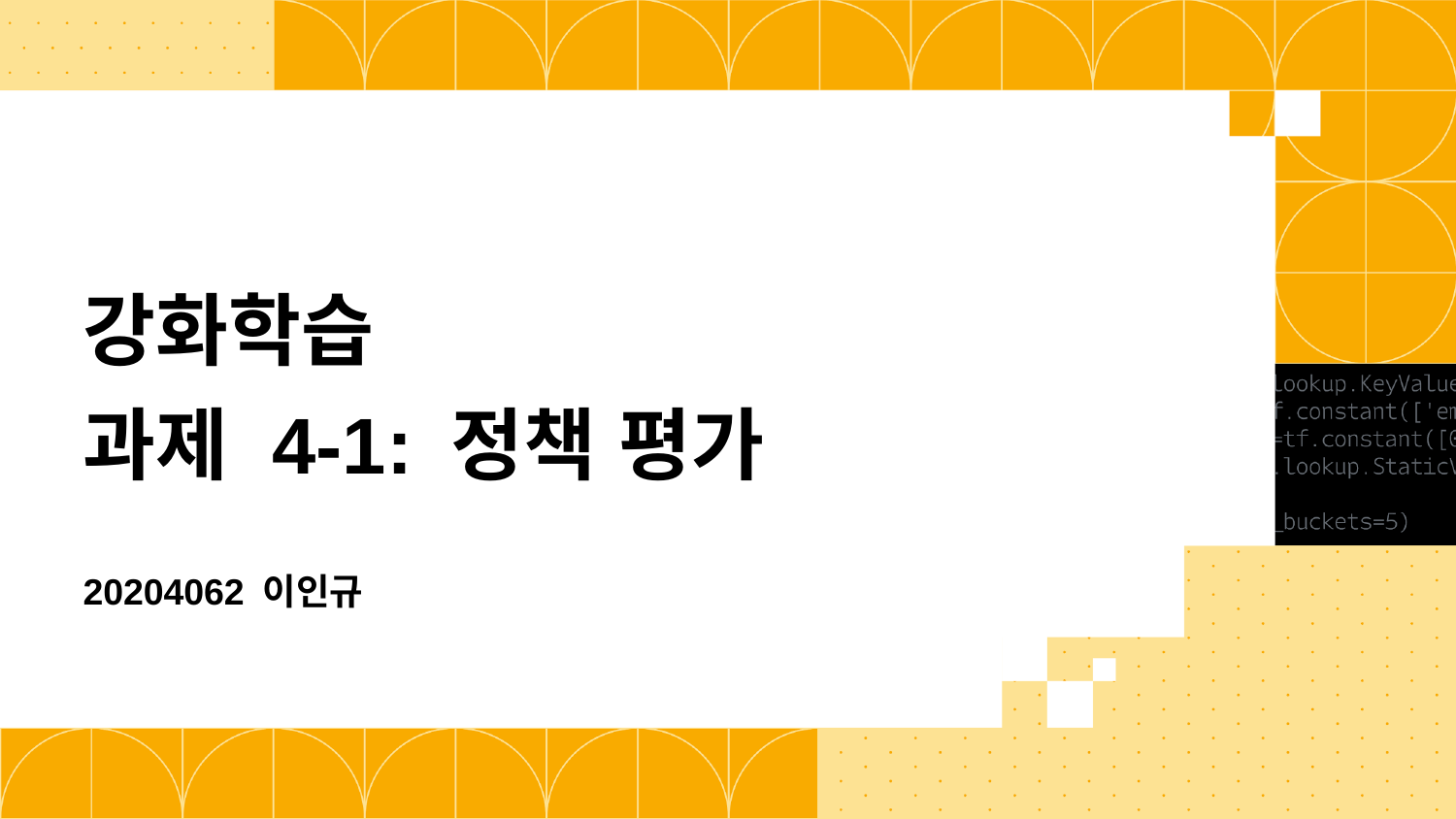

# 강화학습 과제 4-1: 정책 평가
20204062 이인규